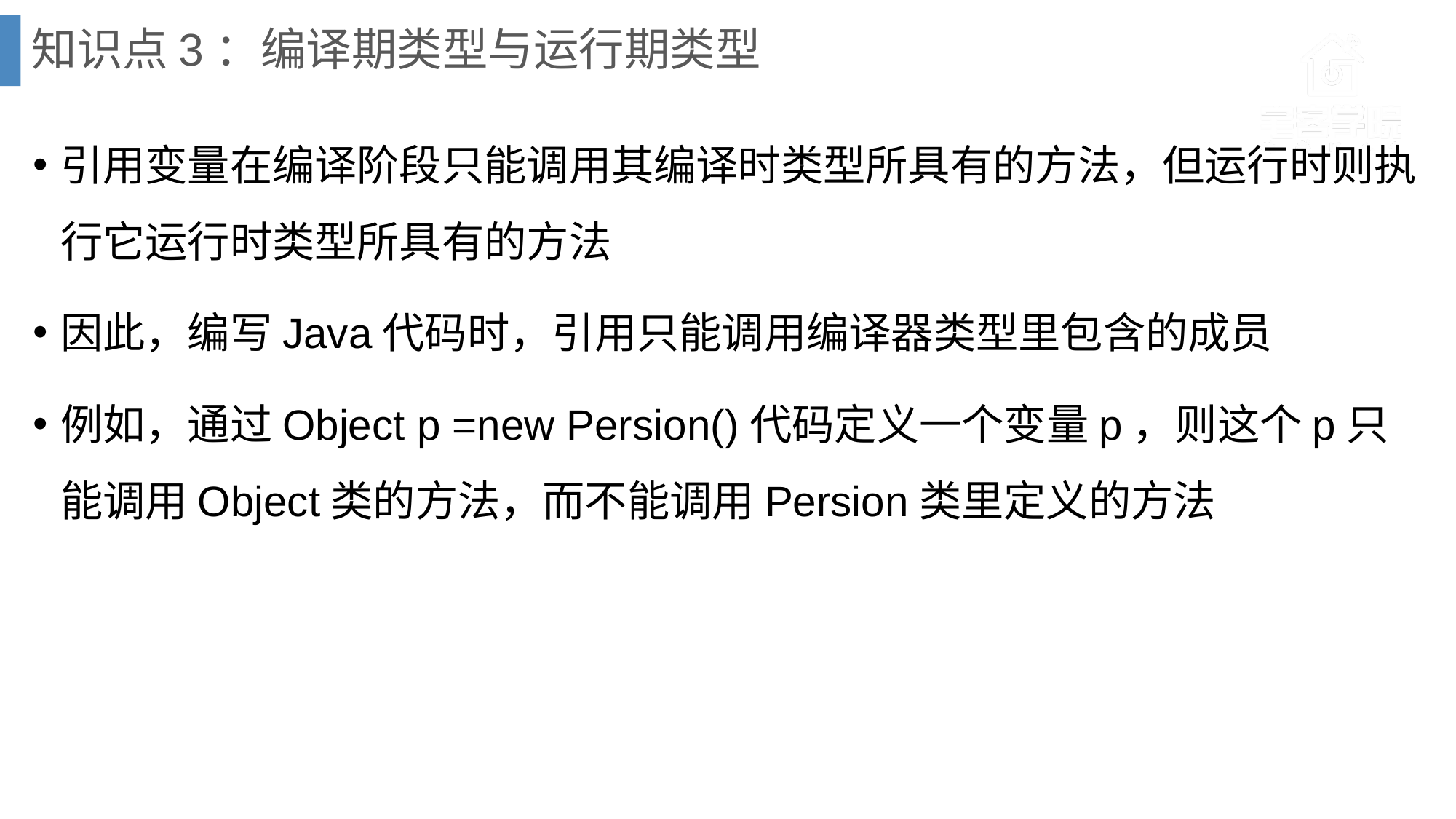

# 知识点3：编译期类型与运行期类型
引用变量在编译阶段只能调用其编译时类型所具有的方法，但运行时则执行它运行时类型所具有的方法
因此，编写Java代码时，引用只能调用编译器类型里包含的成员
例如，通过Object p =new Persion()代码定义一个变量p，则这个p只能调用Object类的方法，而不能调用Persion类里定义的方法